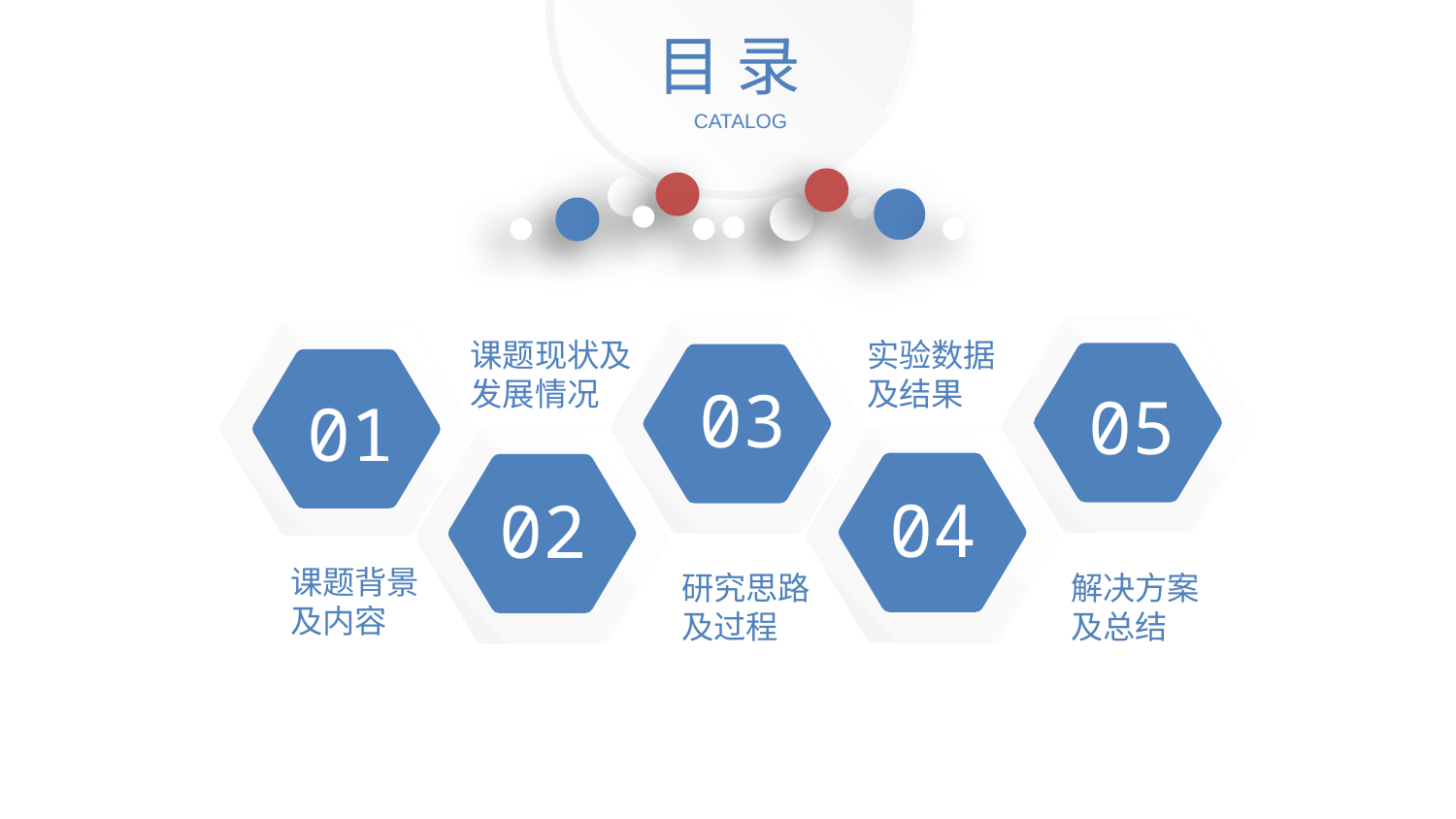

目 录
CATALOG

05

03

01
课题现状及发展情况
实验数据及结果

04

02
课题背景及内容
解决方案及总结
研究思路及过程